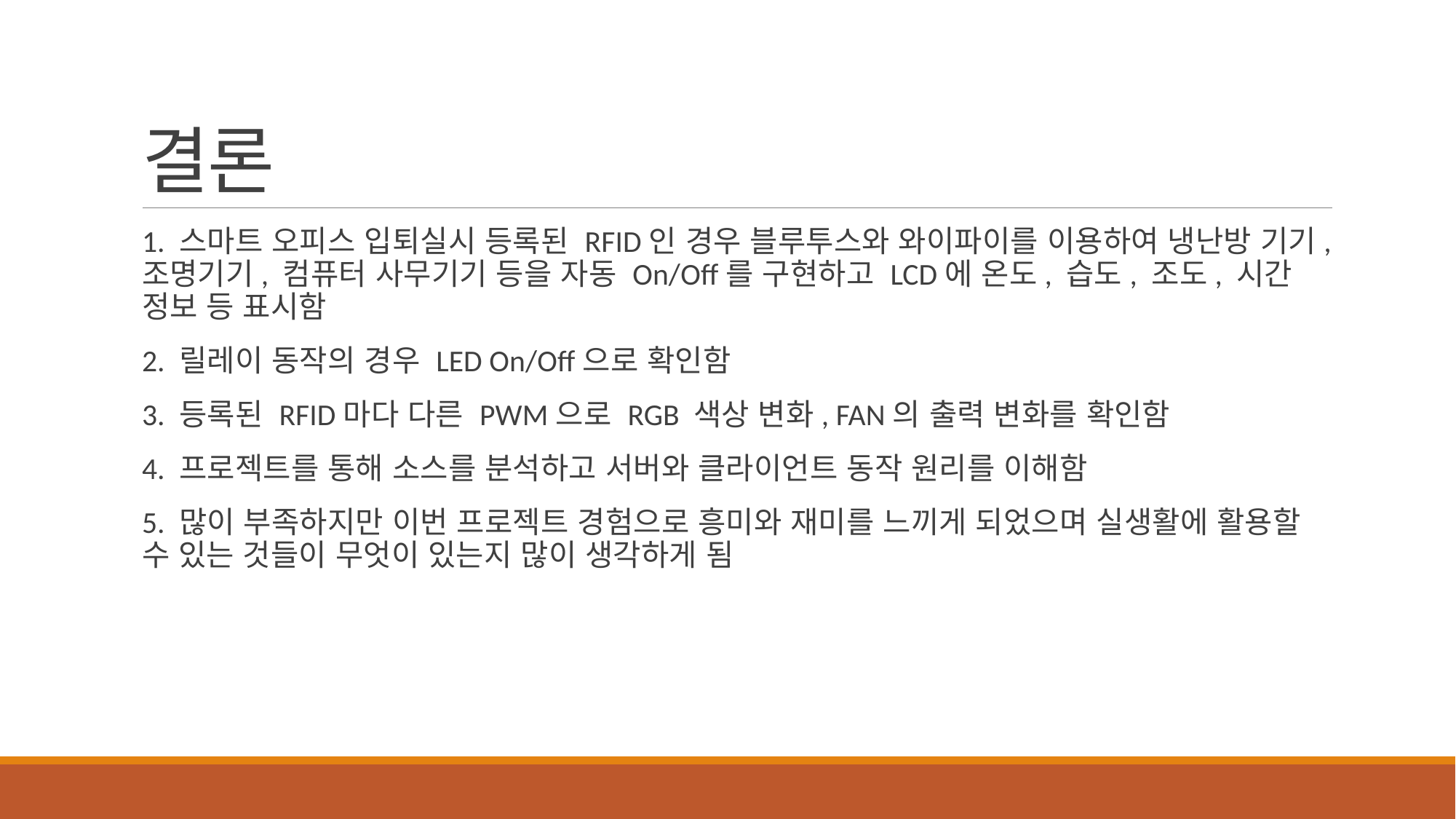

# 결론
1. 스마트 오피스 입퇴실시 등록된 RFID인 경우 블루투스와 와이파이를 이용하여 냉난방 기기, 조명기기, 컴퓨터 사무기기 등을 자동 On/Off를 구현하고 LCD에 온도, 습도, 조도, 시간 정보 등 표시함
2. 릴레이 동작의 경우 LED On/Off으로 확인함
3. 등록된 RFID마다 다른 PWM으로 RGB 색상 변화, FAN의 출력 변화를 확인함
4. 프로젝트를 통해 소스를 분석하고 서버와 클라이언트 동작 원리를 이해함
5. 많이 부족하지만 이번 프로젝트 경험으로 흥미와 재미를 느끼게 되었으며 실생활에 활용할 수 있는 것들이 무엇이 있는지 많이 생각하게 됨